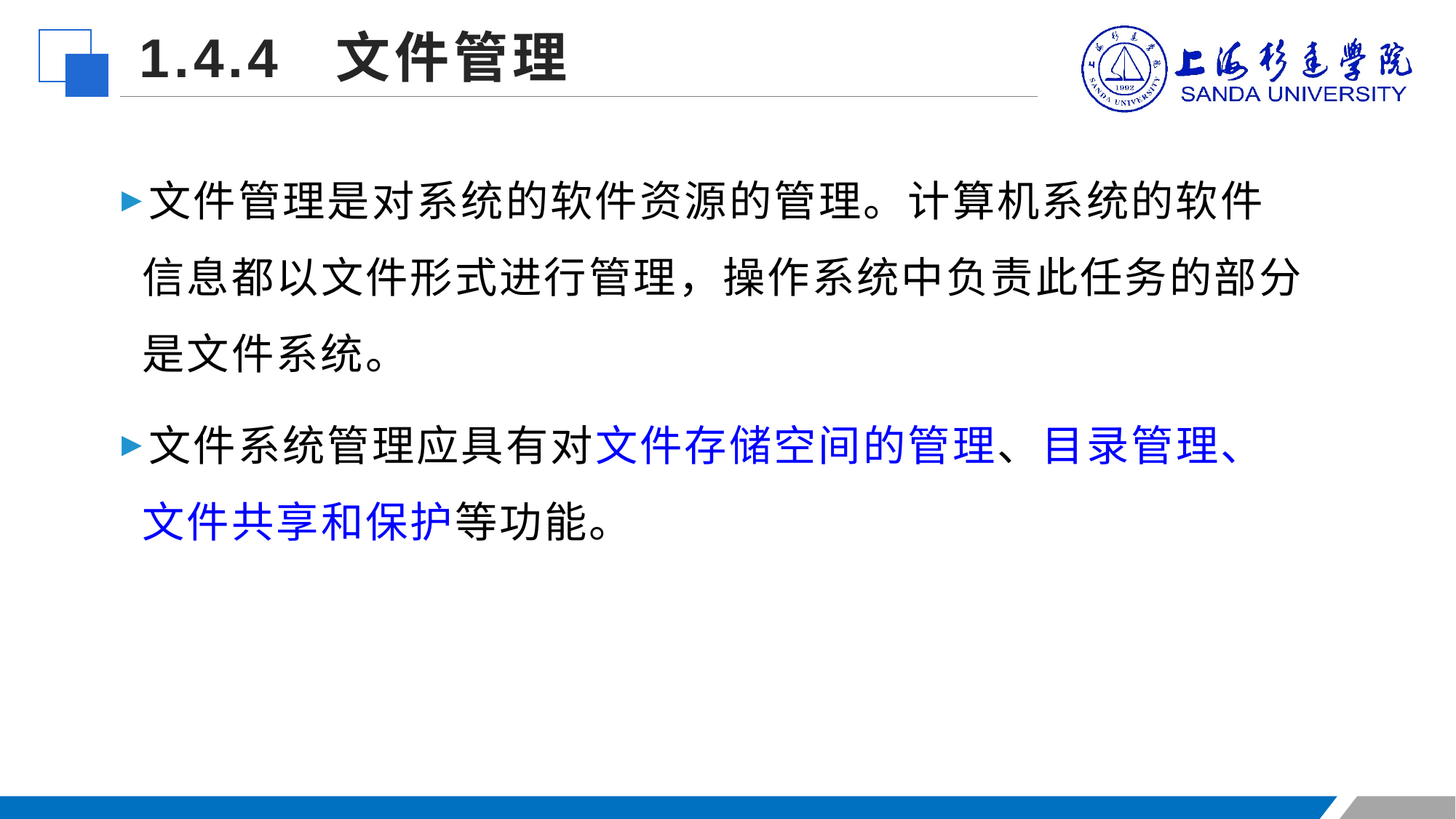

1.4.4  文件管理
文件管理是对系统的软件资源的管理。计算机系统的软件信息都以文件形式进行管理，操作系统中负责此任务的部分是文件系统。
文件系统管理应具有对文件存储空间的管理、目录管理、文件共享和保护等功能。